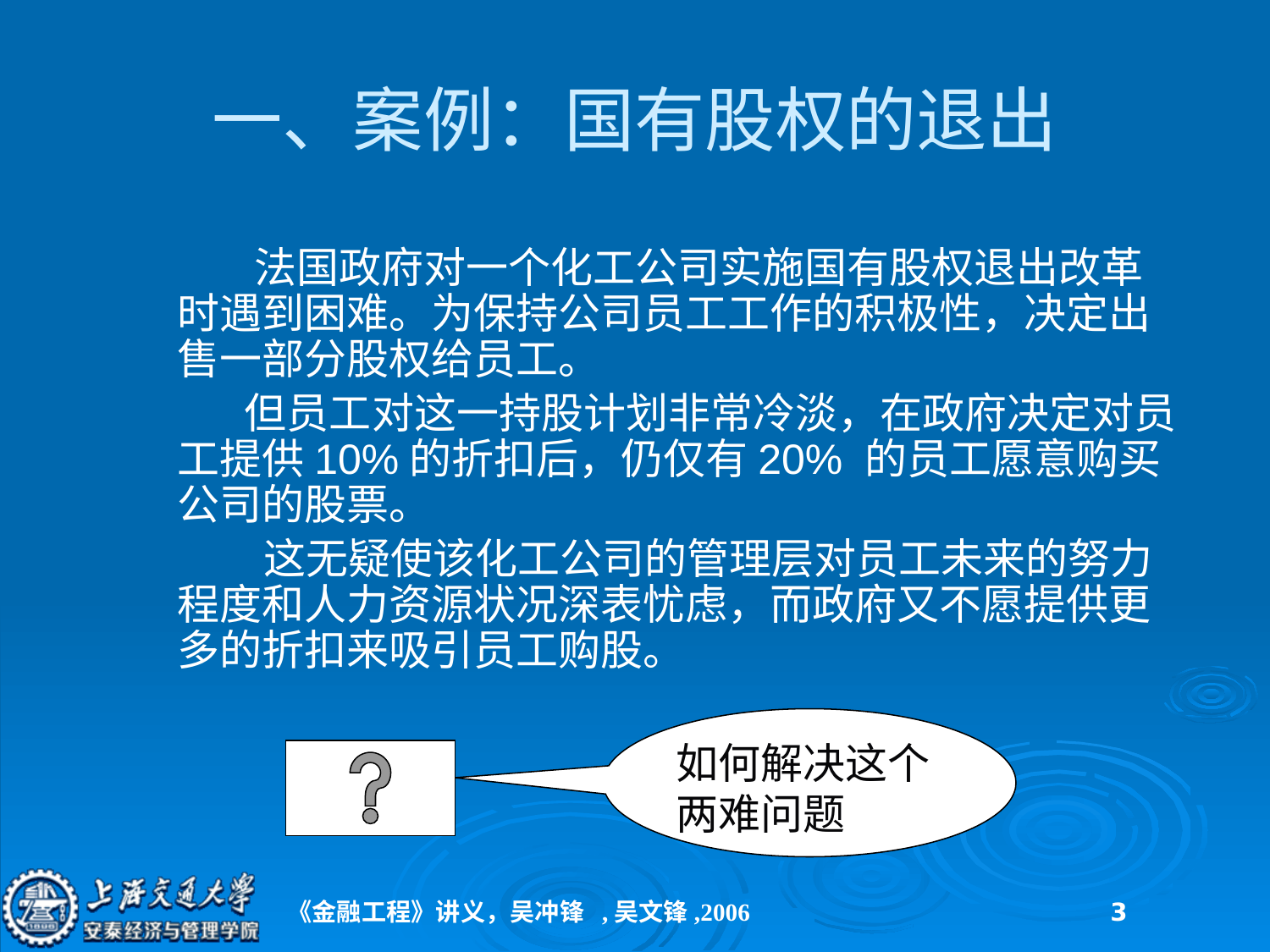

# 一、案例：国有股权的退出
       法国政府对一个化工公司实施国有股权退出改革时遇到困难。为保持公司员工工作的积极性，决定出售一部分股权给员工。
      但员工对这一持股计划非常冷淡，在政府决定对员工提供10%的折扣后，仍仅有20% 的员工愿意购买公司的股票。
        这无疑使该化工公司的管理层对员工未来的努力程度和人力资源状况深表忧虑，而政府又不愿提供更多的折扣来吸引员工购股。
如何解决这个两难问题